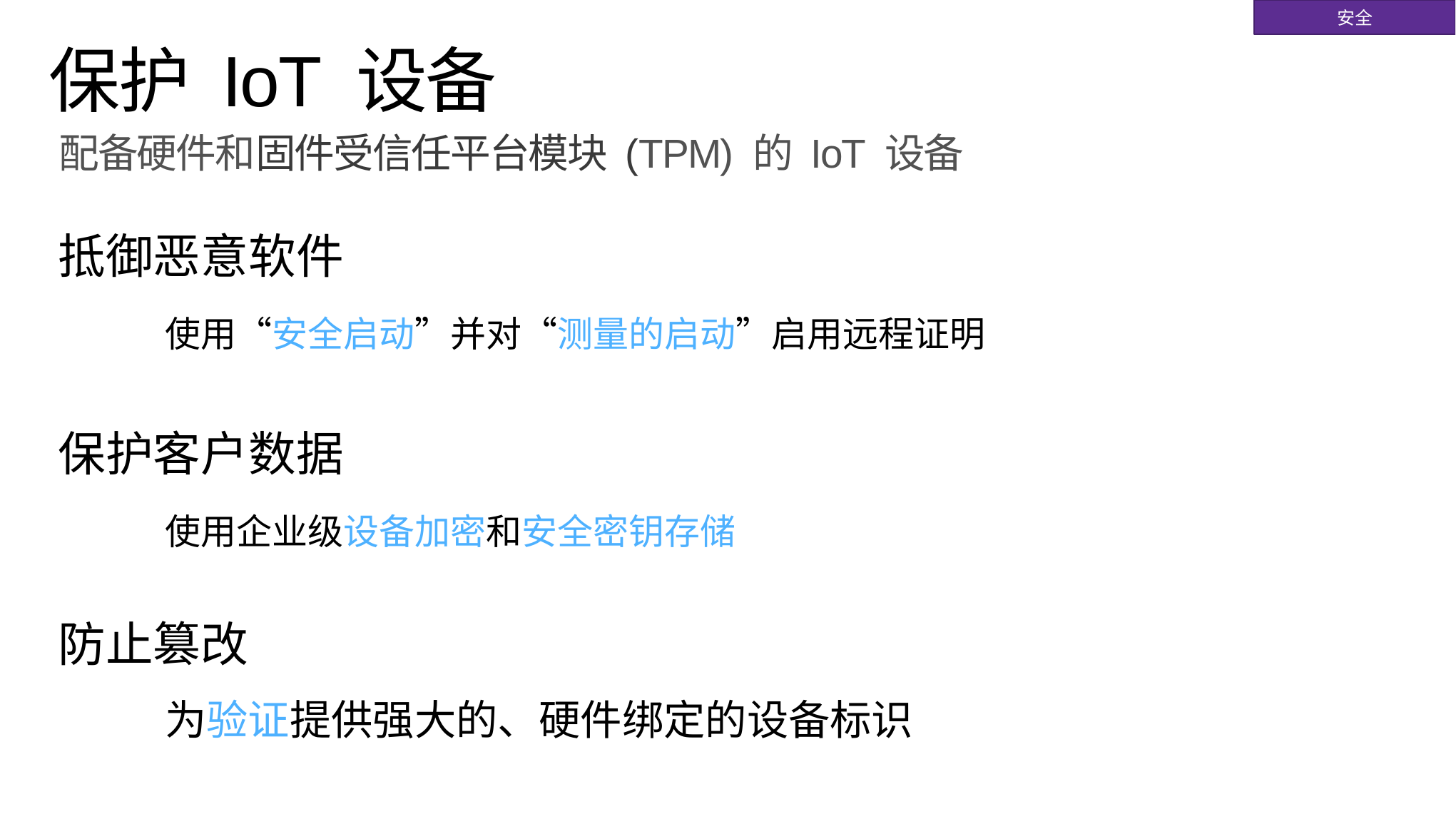

安全
# 保护 IoT 设备
配备硬件和固件受信任平台模块 (TPM) 的 IoT 设备
抵御恶意软件
	使用“安全启动”并对“测量的启动”启用远程证明

保护客户数据
	使用企业级设备加密和安全密钥存储

防止篡改
	为验证提供强大的、硬件绑定的设备标识